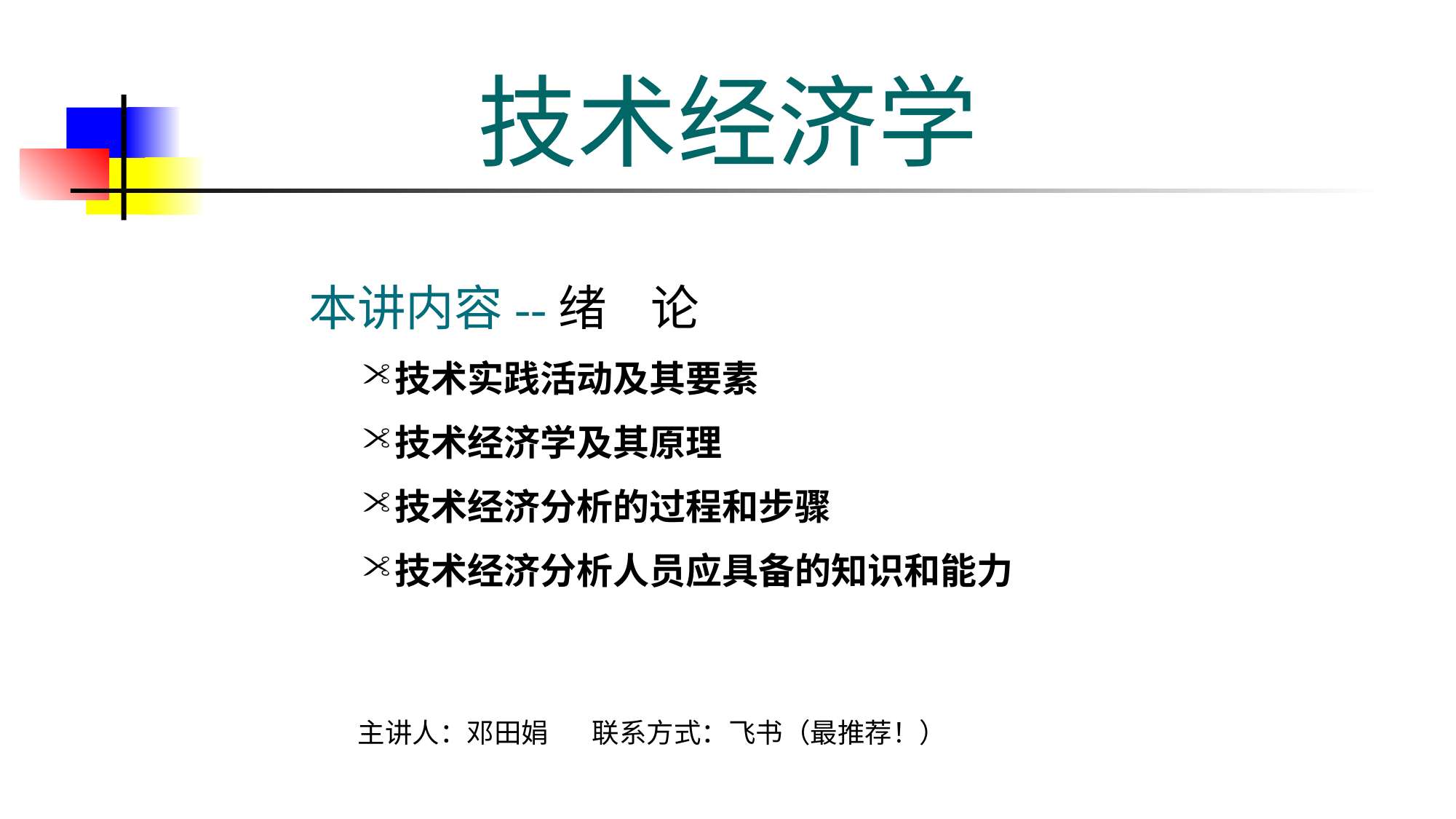

# 技术经济学
本讲内容--绪    论
技术实践活动及其要素
技术经济学及其原理
技术经济分析的过程和步骤
技术经济分析人员应具备的知识和能力
主讲人：邓田娟       联系方式：飞书（最推荐！）